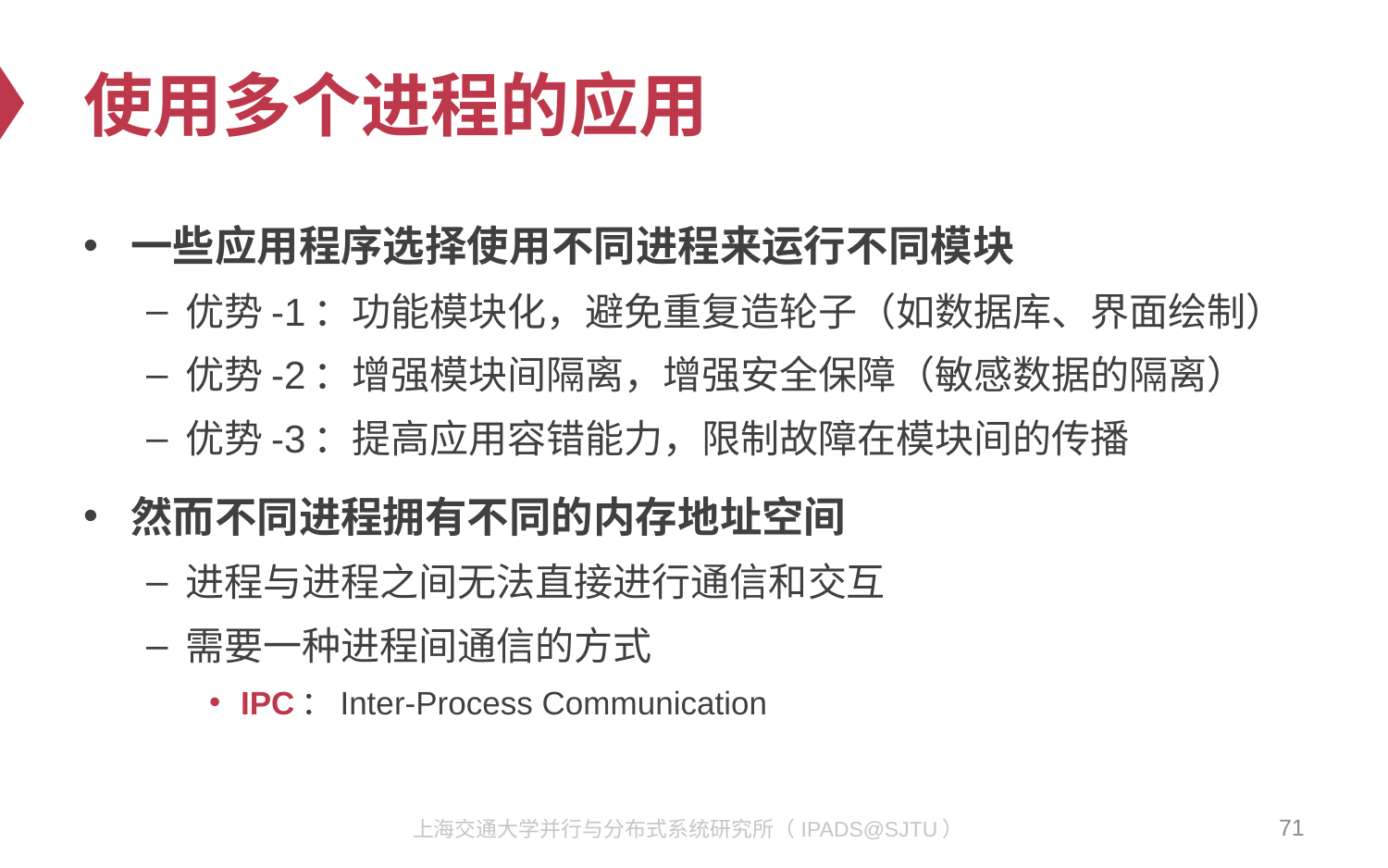

# 使用多个进程的应用
一些应用程序选择使用不同进程来运行不同模块
优势-1：功能模块化，避免重复造轮子（如数据库、界面绘制）
优势-2：增强模块间隔离，增强安全保障（敏感数据的隔离）
优势-3：提高应用容错能力，限制故障在模块间的传播
然而不同进程拥有不同的内存地址空间
进程与进程之间无法直接进行通信和交互
需要一种进程间通信的方式
IPC：Inter-Process Communication
71
上海交通大学并行与分布式系统研究所（IPADS@SJTU）